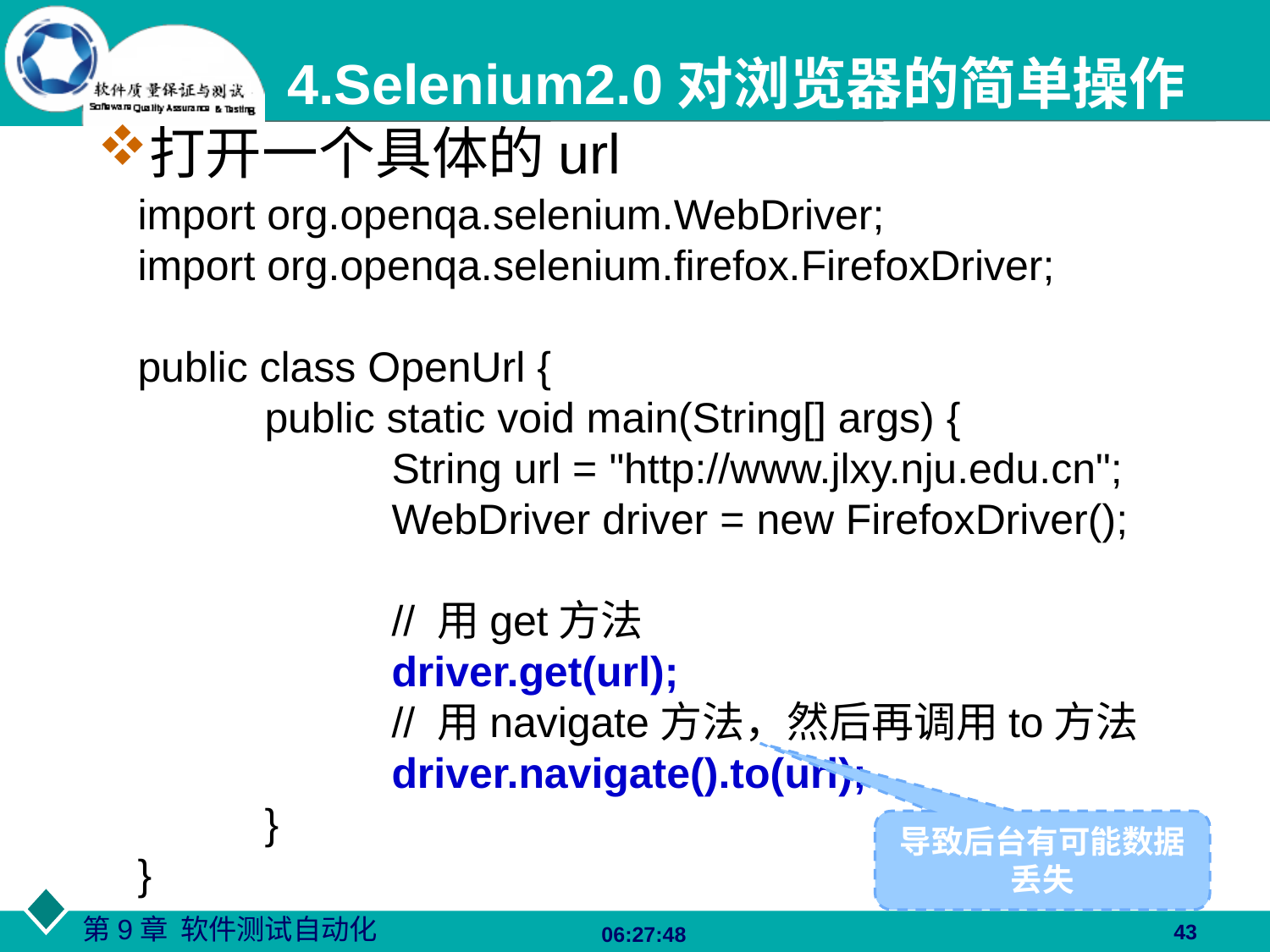

4.Selenium2.0对浏览器的简单操作
打开一个具体的url
import org.openqa.selenium.WebDriver;
import org.openqa.selenium.firefox.FirefoxDriver;

public class OpenUrl {
	public static void main(String[] args) {
		String url = "http://www.jlxy.nju.edu.cn";
		WebDriver driver = new FirefoxDriver();

		// 用get方法
		driver.get(url);
		// 用navigate方法，然后再调用to方法
		driver.navigate().to(url);
	}
}
导致后台有可能数据丢失
43
06:27:48